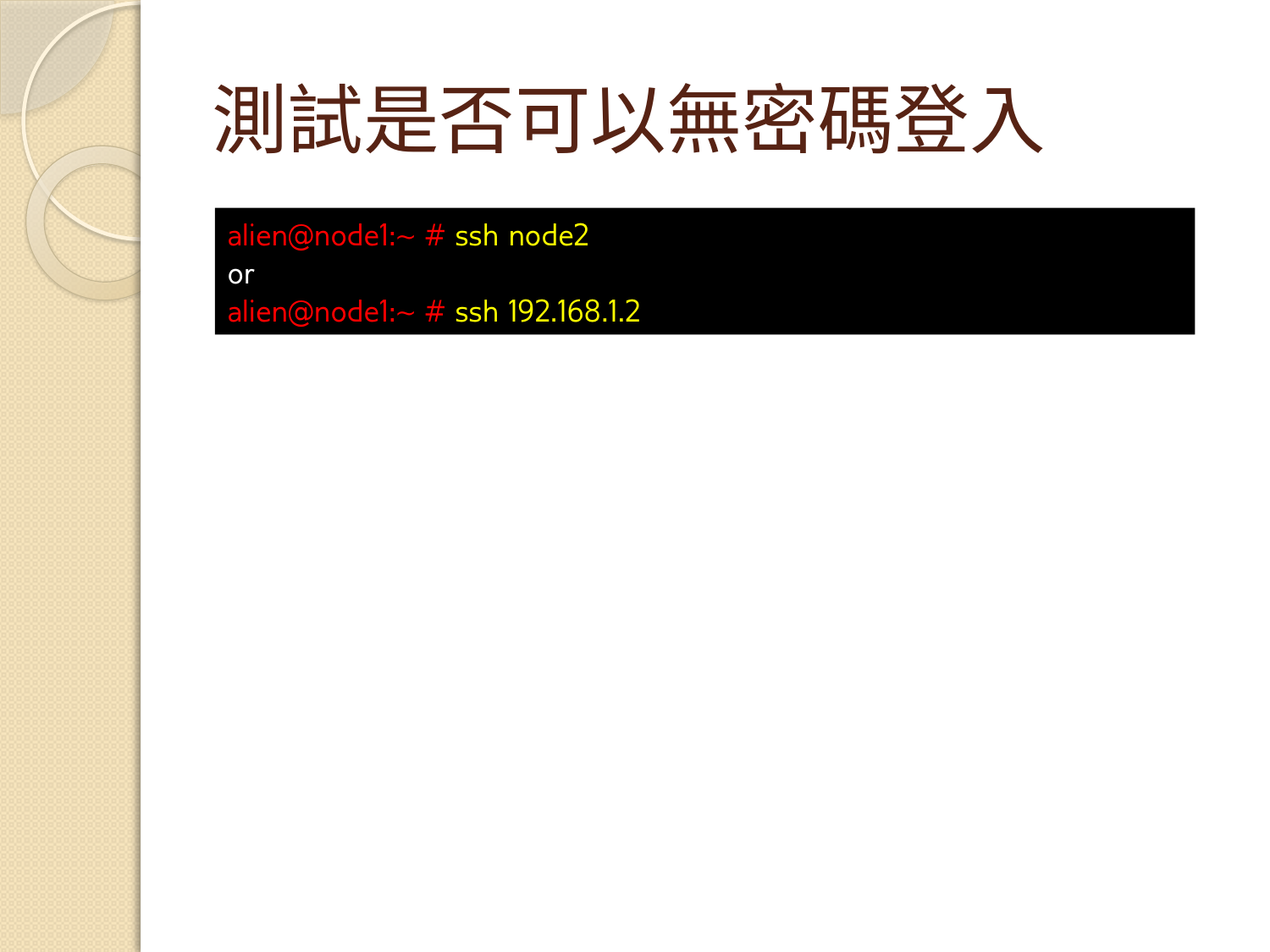

# 測試是否可以無密碼登入
alien@node1:~ # ssh node2
or
alien@node1:~ # ssh 192.168.1.2